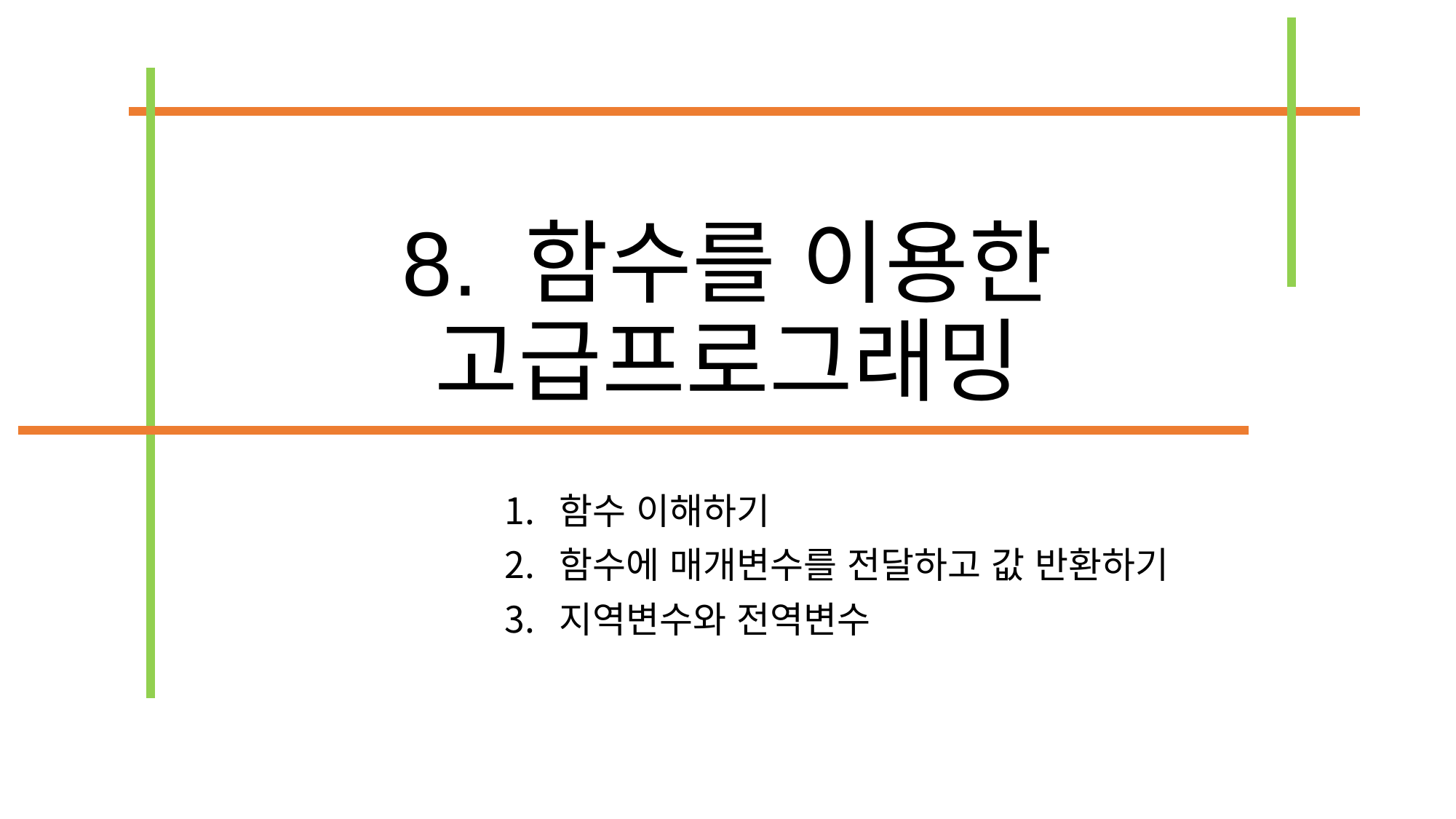

# 8. 함수를 이용한 고급프로그래밍
함수 이해하기
함수에 매개변수를 전달하고 값 반환하기
지역변수와 전역변수